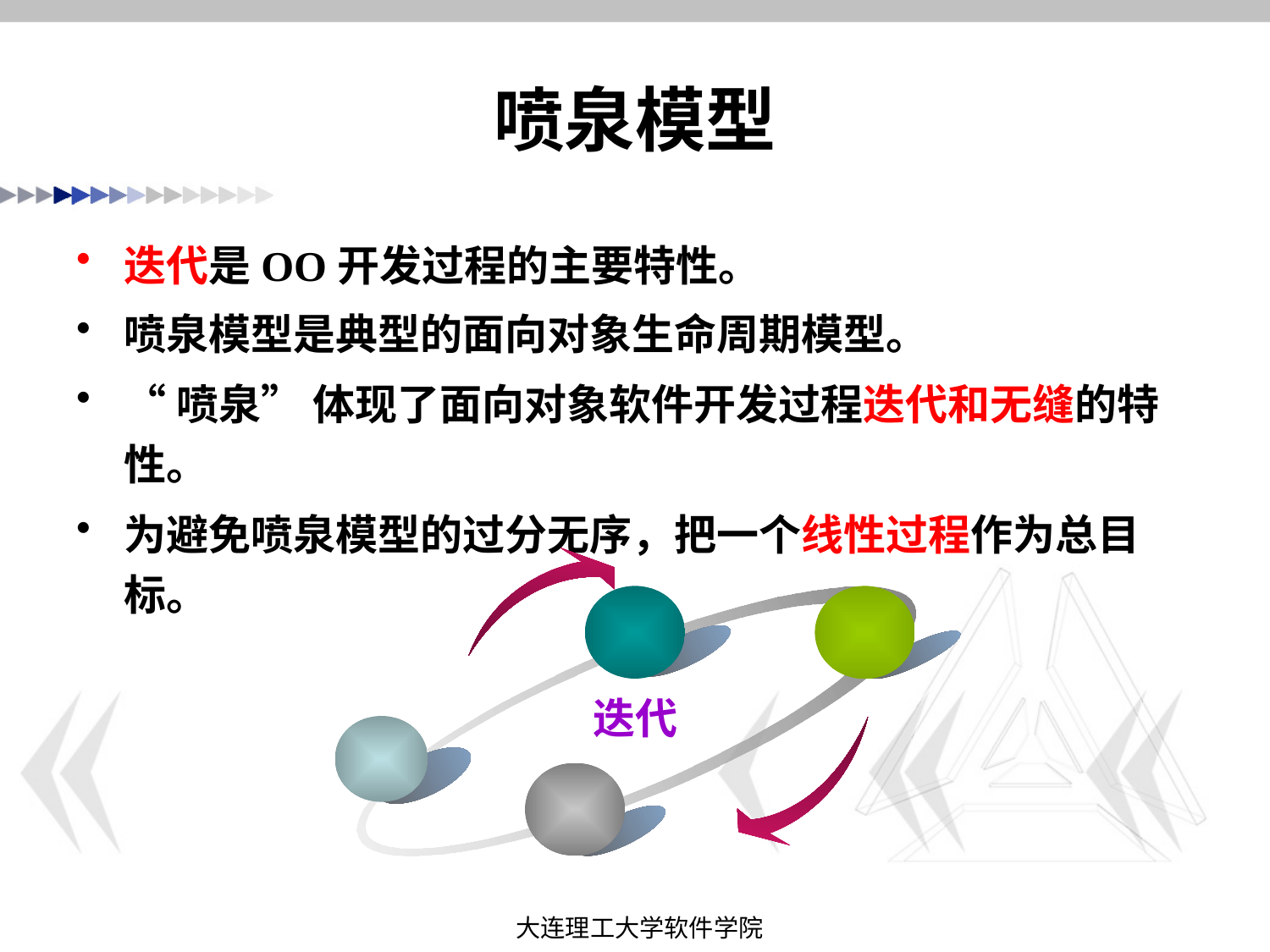

# 喷泉模型
迭代是OO开发过程的主要特性。
喷泉模型是典型的面向对象生命周期模型。
“喷泉” 体现了面向对象软件开发过程迭代和无缝的特性。
为避免喷泉模型的过分无序，把一个线性过程作为总目标。

迭代

大连理工大学软件学院
26